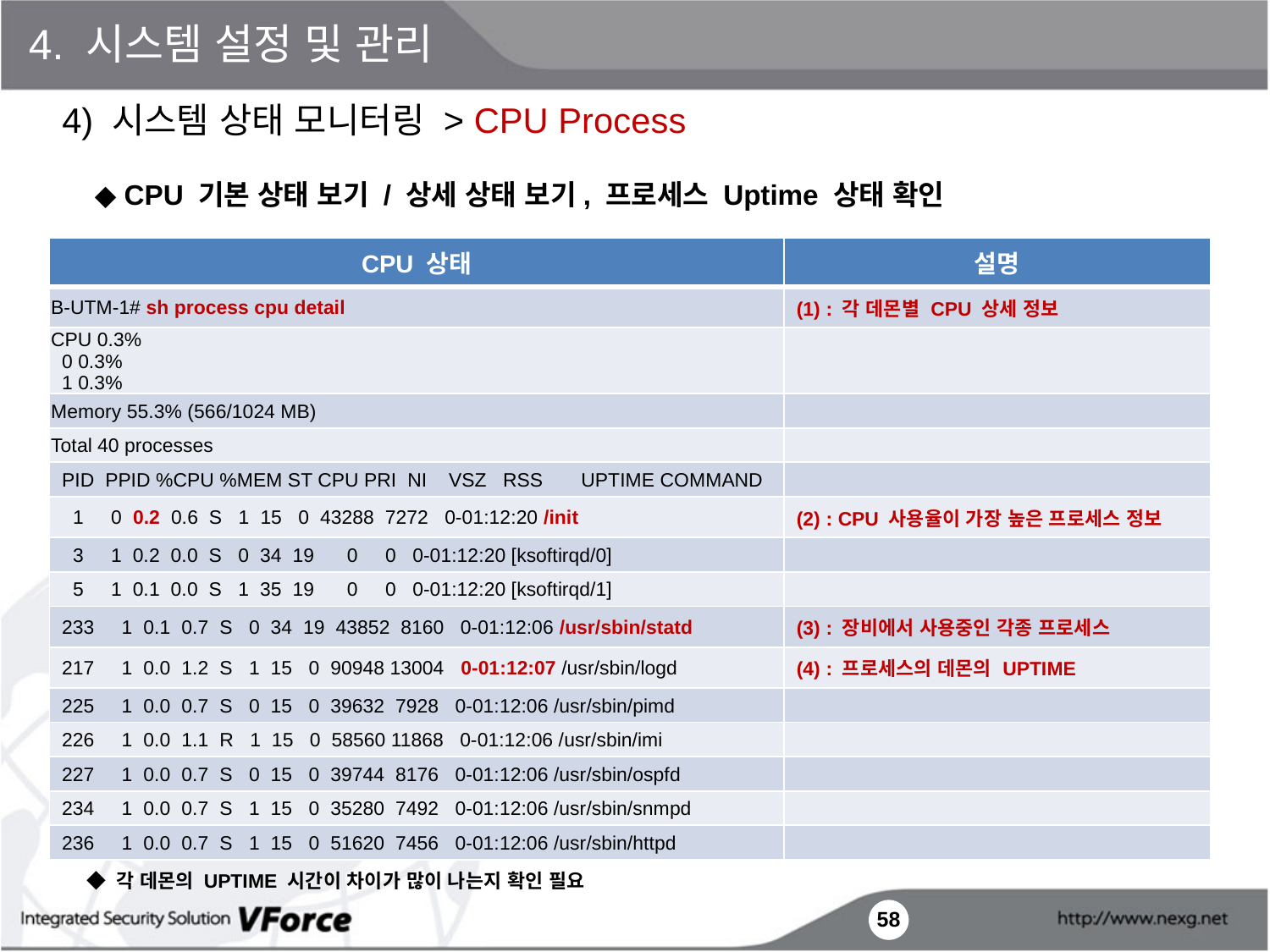

4. 시스템 설정 및 관리
4) 시스템 상태 모니터링 > CPU Process
◆ CPU 기본 상태 보기 / 상세 상태 보기, 프로세스 Uptime 상태 확인
| CPU 상태 | 설명 |
| --- | --- |
| B-UTM-1# sh process cpu detail | (1) : 각 데몬별 CPU 상세 정보 |
| CPU 0.3% 0 0.3% 1 0.3% |  |
| Memory 55.3% (566/1024 MB) |  |
| Total 40 processes |  |
| PID PPID %CPU %MEM ST CPU PRI NI VSZ RSS UPTIME COMMAND |  |
| 1 0 0.2 0.6 S 1 15 0 43288 7272 0-01:12:20 /init | (2) : CPU 사용율이 가장 높은 프로세스 정보 |
| 3 1 0.2 0.0 S 0 34 19 0 0 0-01:12:20 [ksoftirqd/0] |  |
| 5 1 0.1 0.0 S 1 35 19 0 0 0-01:12:20 [ksoftirqd/1] |  |
| 233 1 0.1 0.7 S 0 34 19 43852 8160 0-01:12:06 /usr/sbin/statd | (3) : 장비에서 사용중인 각종 프로세스 |
| 217 1 0.0 1.2 S 1 15 0 90948 13004 0-01:12:07 /usr/sbin/logd | (4) : 프로세스의 데몬의 UPTIME |
| 225 1 0.0 0.7 S 0 15 0 39632 7928 0-01:12:06 /usr/sbin/pimd |  |
| 226 1 0.0 1.1 R 1 15 0 58560 11868 0-01:12:06 /usr/sbin/imi |  |
| 227 1 0.0 0.7 S 0 15 0 39744 8176 0-01:12:06 /usr/sbin/ospfd |  |
| 234 1 0.0 0.7 S 1 15 0 35280 7492 0-01:12:06 /usr/sbin/snmpd |  |
| 236 1 0.0 0.7 S 1 15 0 51620 7456 0-01:12:06 /usr/sbin/httpd |  |
◆ 각 데몬의 UPTIME 시간이 차이가 많이 나는지 확인 필요